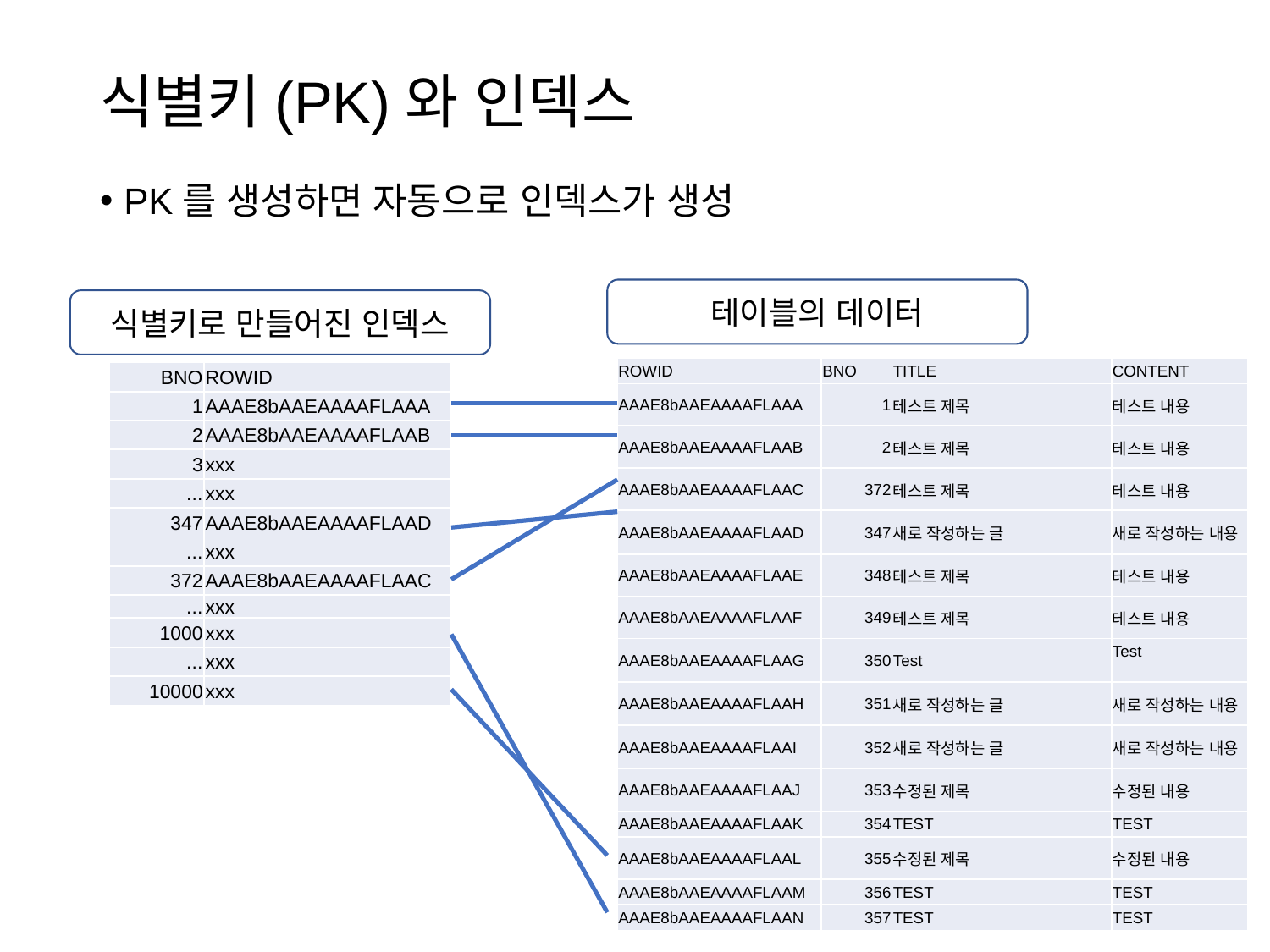

# 식별키(PK)와 인덱스
PK를 생성하면 자동으로 인덱스가 생성
테이블의 데이터
식별키로 만들어진 인덱스
| ROWID | BNO | TITLE | CONTENT |
| --- | --- | --- | --- |
| AAAE8bAAEAAAAFLAAA | 1 | 테스트 제목 | 테스트 내용 |
| AAAE8bAAEAAAAFLAAB | 2 | 테스트 제목 | 테스트 내용 |
| AAAE8bAAEAAAAFLAAC | 372 | 테스트 제목 | 테스트 내용 |
| AAAE8bAAEAAAAFLAAD | 347 | 새로 작성하는 글 | 새로 작성하는 내용 |
| AAAE8bAAEAAAAFLAAE | 348 | 테스트 제목 | 테스트 내용 |
| AAAE8bAAEAAAAFLAAF | 349 | 테스트 제목 | 테스트 내용 |
| AAAE8bAAEAAAAFLAAG | 350 | Test | Test |
| AAAE8bAAEAAAAFLAAH | 351 | 새로 작성하는 글 | 새로 작성하는 내용 |
| AAAE8bAAEAAAAFLAAI | 352 | 새로 작성하는 글 | 새로 작성하는 내용 |
| AAAE8bAAEAAAAFLAAJ | 353 | 수정된 제목 | 수정된 내용 |
| AAAE8bAAEAAAAFLAAK | 354 | TEST | TEST |
| AAAE8bAAEAAAAFLAAL | 355 | 수정된 제목 | 수정된 내용 |
| AAAE8bAAEAAAAFLAAM | 356 | TEST | TEST |
| AAAE8bAAEAAAAFLAAN | 357 | TEST | TEST |
| BNO | ROWID |
| --- | --- |
| 1 | AAAE8bAAEAAAAFLAAA |
| 2 | AAAE8bAAEAAAAFLAAB |
| 3 | xxx |
| ... | xxx |
| 347 | AAAE8bAAEAAAAFLAAD |
| ... | xxx |
| 372 | AAAE8bAAEAAAAFLAAC |
| ... | xxx |
| 1000 | xxx |
| ... | xxx |
| 10000 | xxx |